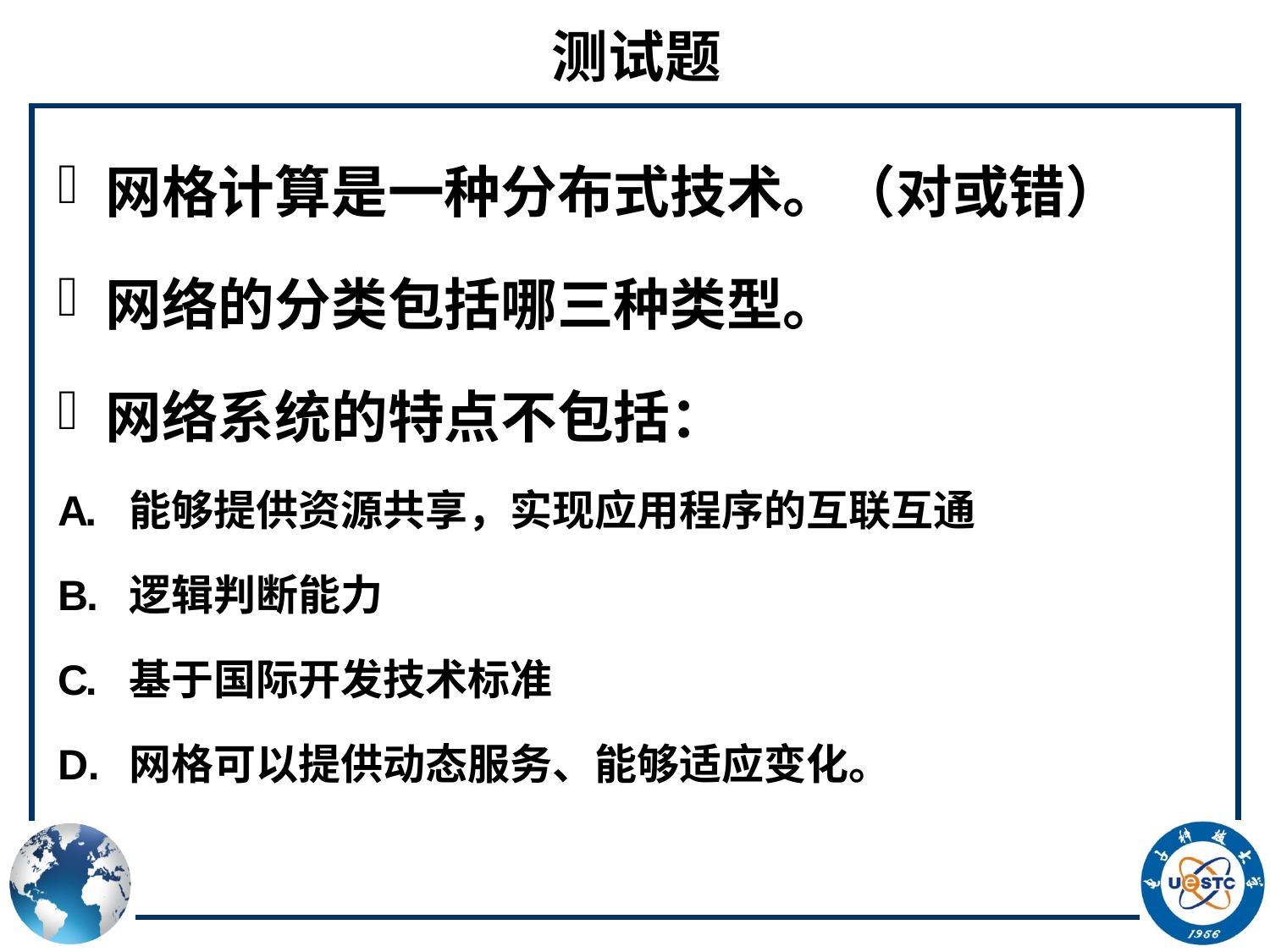

# 测试题
网格计算是一种分布式技术。（对或错）
网络的分类包括哪三种类型。
网络系统的特点不包括：
能够提供资源共享，实现应用程序的互联互通
逻辑判断能力
基于国际开发技术标准
网格可以提供动态服务、能够适应变化。